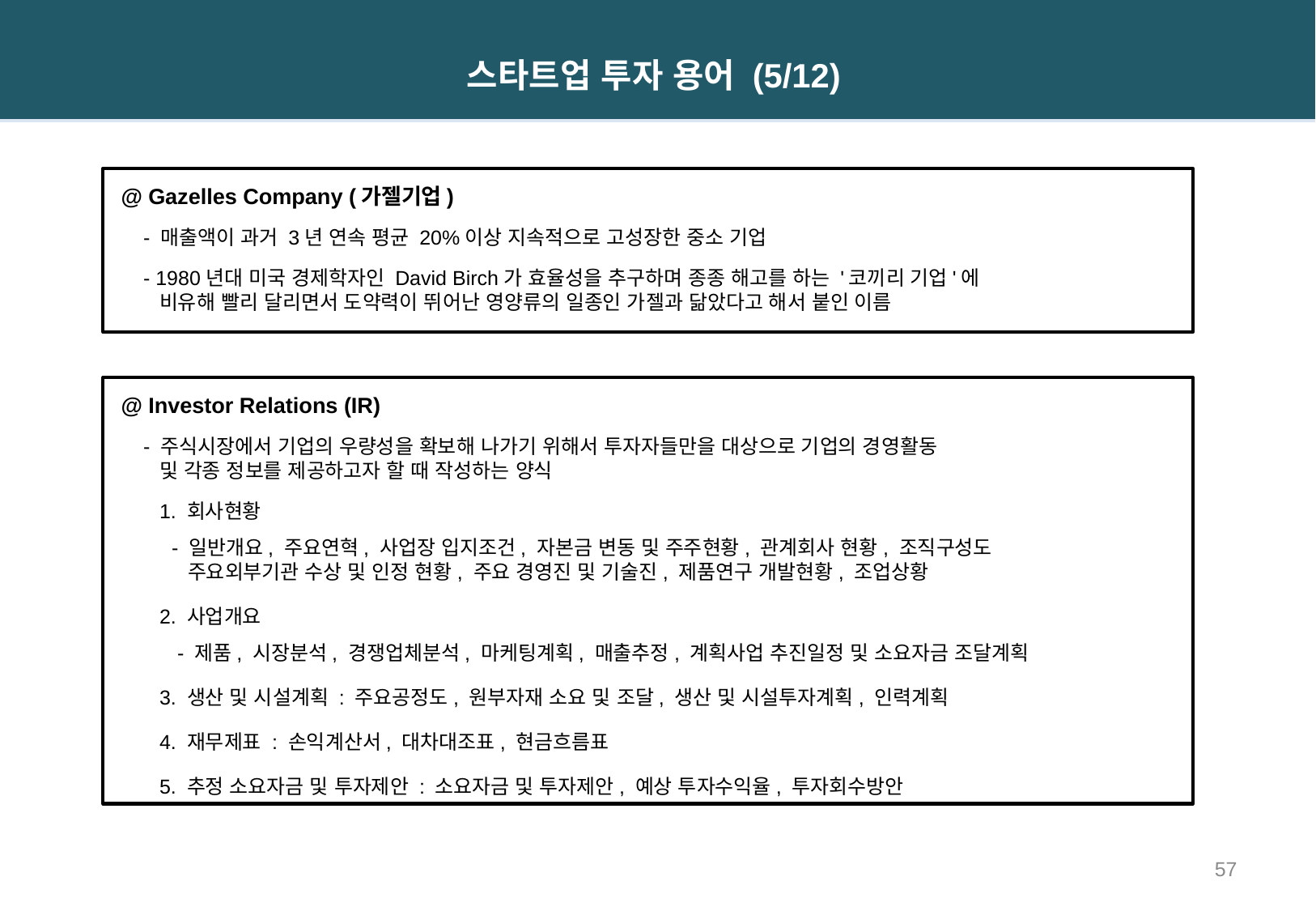

스타트업 투자 용어 (5/12)

 @ Gazelles Company (가젤기업)

     - 매출액이 과거 3년 연속 평균 20%이상 지속적으로 고성장한 중소 기업

     - 1980년대 미국 경제학자인 David Birch가 효율성을 추구하며 종종 해고를 하는 '코끼리 기업'에
       비유해 빨리 달리면서 도약력이 뛰어난 영양류의 일종인 가젤과 닮았다고 해서 붙인 이름

 @ Investor Relations (IR)

     - 주식시장에서 기업의 우량성을 확보해 나가기 위해서 투자자들만을 대상으로 기업의 경영활동
       및 각종 정보를 제공하고자 할 때 작성하는 양식
       1. 회사현황
          - 일반개요, 주요연혁, 사업장 입지조건, 자본금 변동 및 주주현황, 관계회사 현황, 조직구성도
            주요외부기관 수상 및 인정 현황, 주요 경영진 및 기술진, 제품연구 개발현황, 조업상황
       2. 사업개요
           - 제품, 시장분석, 경쟁업체분석, 마케팅계획, 매출추정, 계획사업 추진일정 및 소요자금 조달계획
       3. 생산 및 시설계획 : 주요공정도, 원부자재 소요 및 조달, 생산 및 시설투자계획, 인력계획
       4. 재무제표 : 손익계산서, 대차대조표, 현금흐름표
       5. 추정 소요자금 및 투자제안 : 소요자금 및 투자제안, 예상 투자수익율, 투자회수방안
57